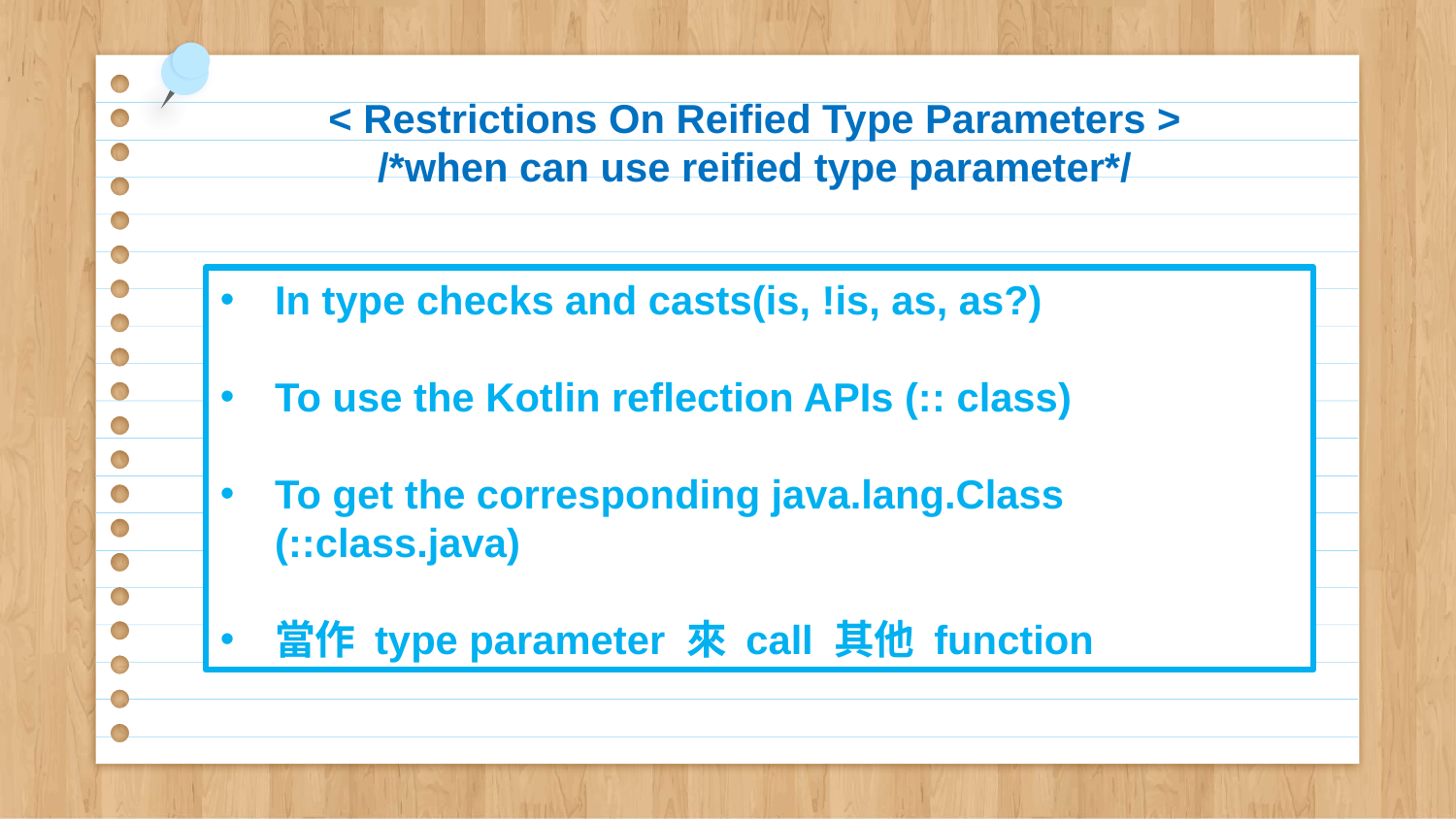

# < Restrictions On Reified Type Parameters > /*when can use reified type parameter*/
In type checks and casts(is, !is, as, as?)

To use the Kotlin reflection APIs (:: class)

To get the corresponding java.lang.Class (::class.java)

當作 type parameter 來 call 其他 function